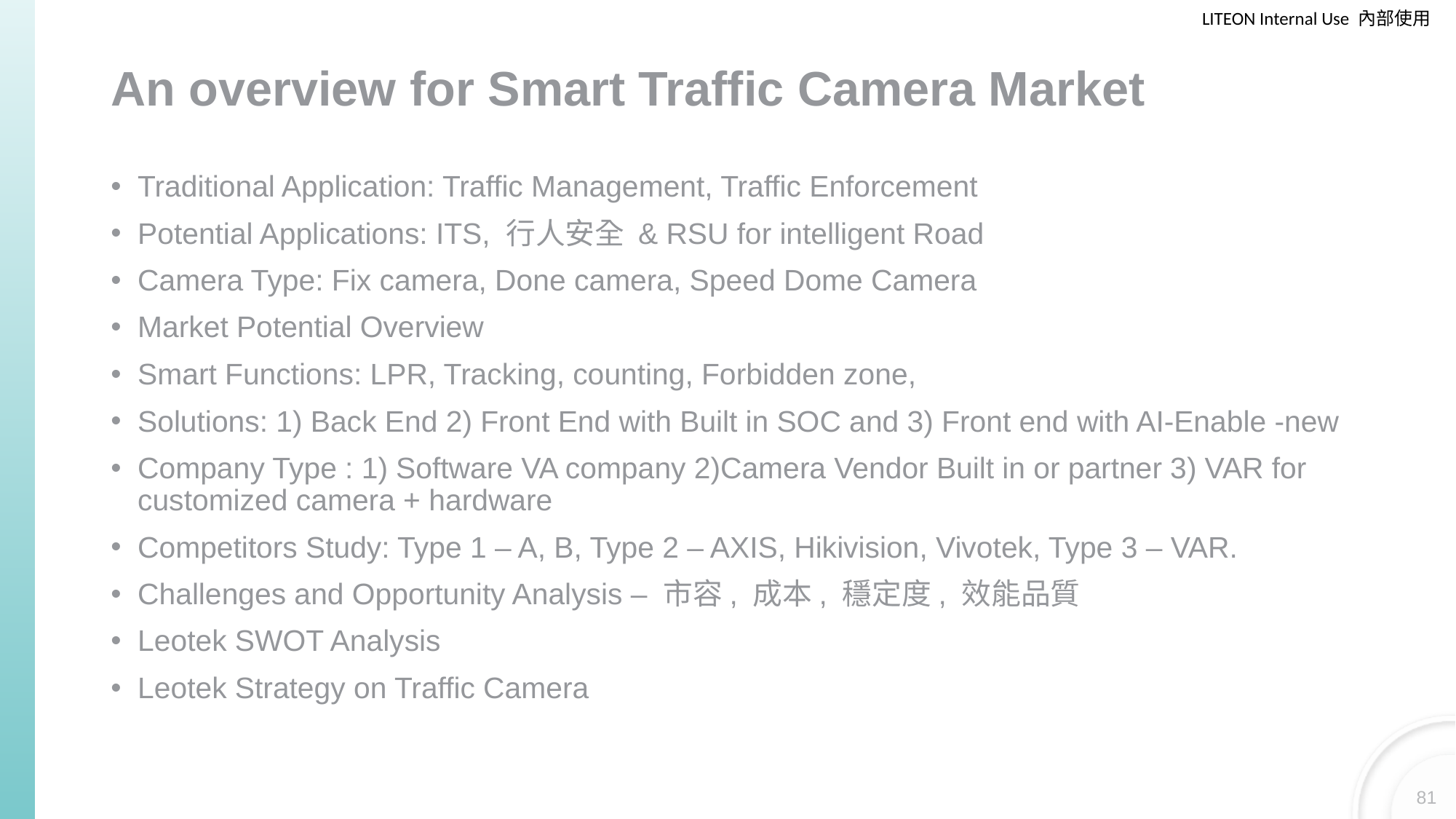

# An overview for Smart Traffic Camera Market
Traditional Application: Traffic Management, Traffic Enforcement
Potential Applications: ITS, 行人安全 & RSU for intelligent Road
Camera Type: Fix camera, Done camera, Speed Dome Camera
Market Potential Overview
Smart Functions: LPR, Tracking, counting, Forbidden zone,
Solutions: 1) Back End 2) Front End with Built in SOC and 3) Front end with AI-Enable -new
Company Type : 1) Software VA company 2)Camera Vendor Built in or partner 3) VAR for customized camera + hardware
Competitors Study: Type 1 – A, B, Type 2 – AXIS, Hikivision, Vivotek, Type 3 – VAR.
Challenges and Opportunity Analysis – 市容, 成本, 穩定度, 效能品質
Leotek SWOT Analysis
Leotek Strategy on Traffic Camera
81